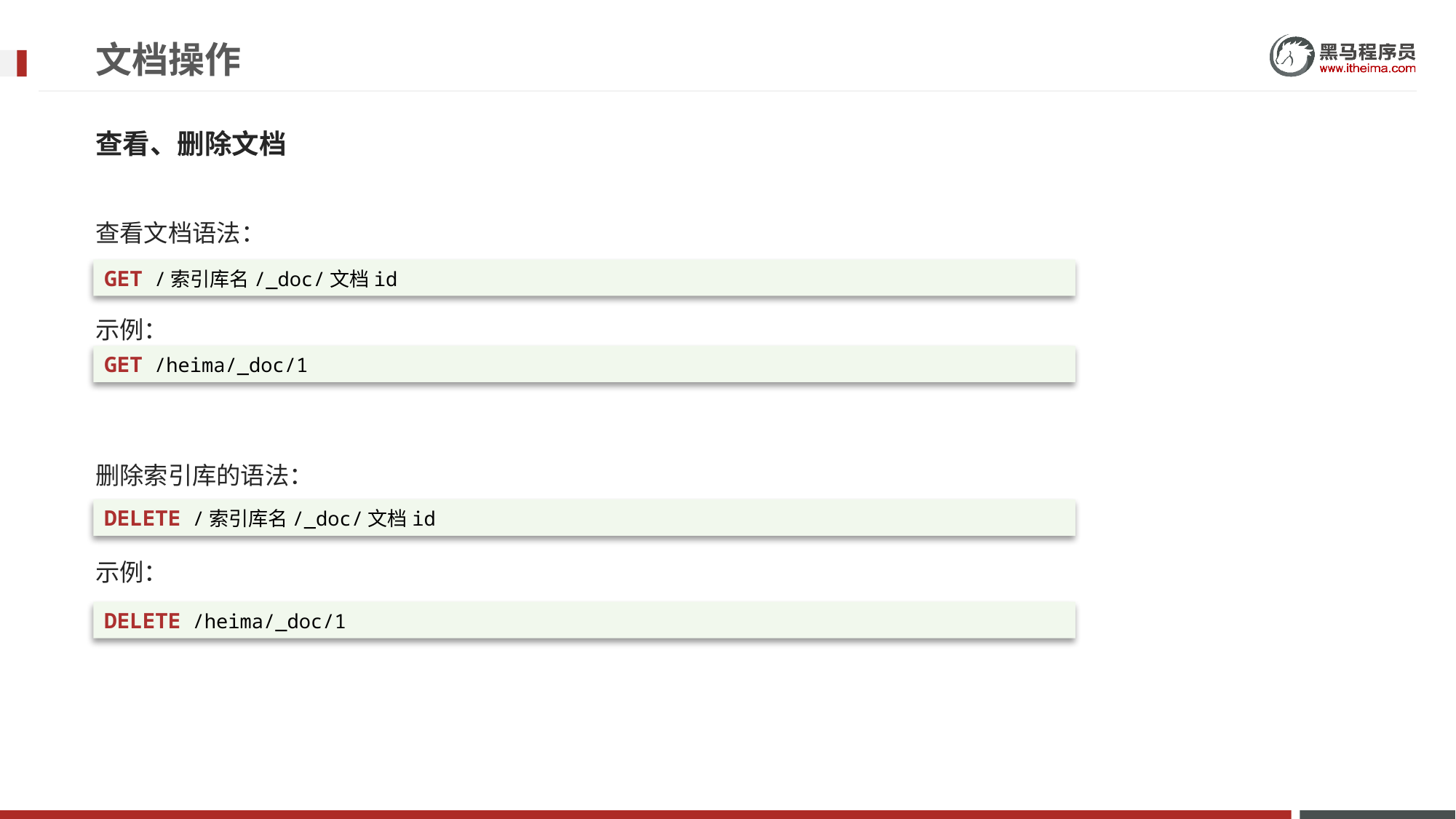

# 文档操作
查看、删除文档
查看文档语法：

示例：

删除索引库的语法：

示例：
GET /索引库名/_doc/文档id
GET /heima/_doc/1
DELETE /索引库名/_doc/文档id
DELETE /heima/_doc/1